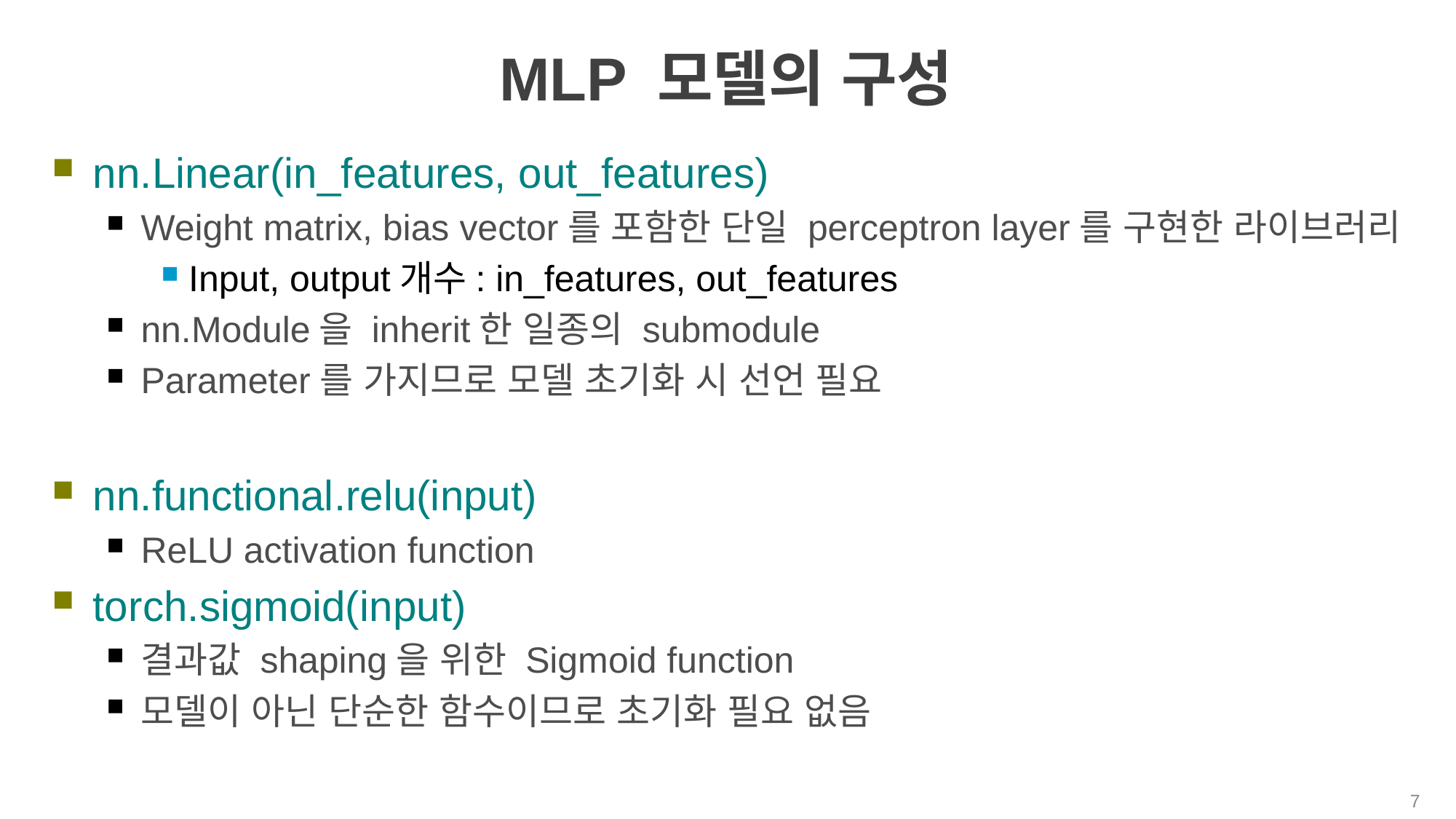

# MLP 모델의 구성
nn.Linear(in_features, out_features)
Weight matrix, bias vector를 포함한 단일 perceptron layer를 구현한 라이브러리
Input, output개수: in_features, out_features
nn.Module을 inherit한 일종의 submodule
Parameter를 가지므로 모델 초기화 시 선언 필요

nn.functional.relu(input)
ReLU activation function
torch.sigmoid(input)
결과값 shaping을 위한 Sigmoid function
모델이 아닌 단순한 함수이므로 초기화 필요 없음
7